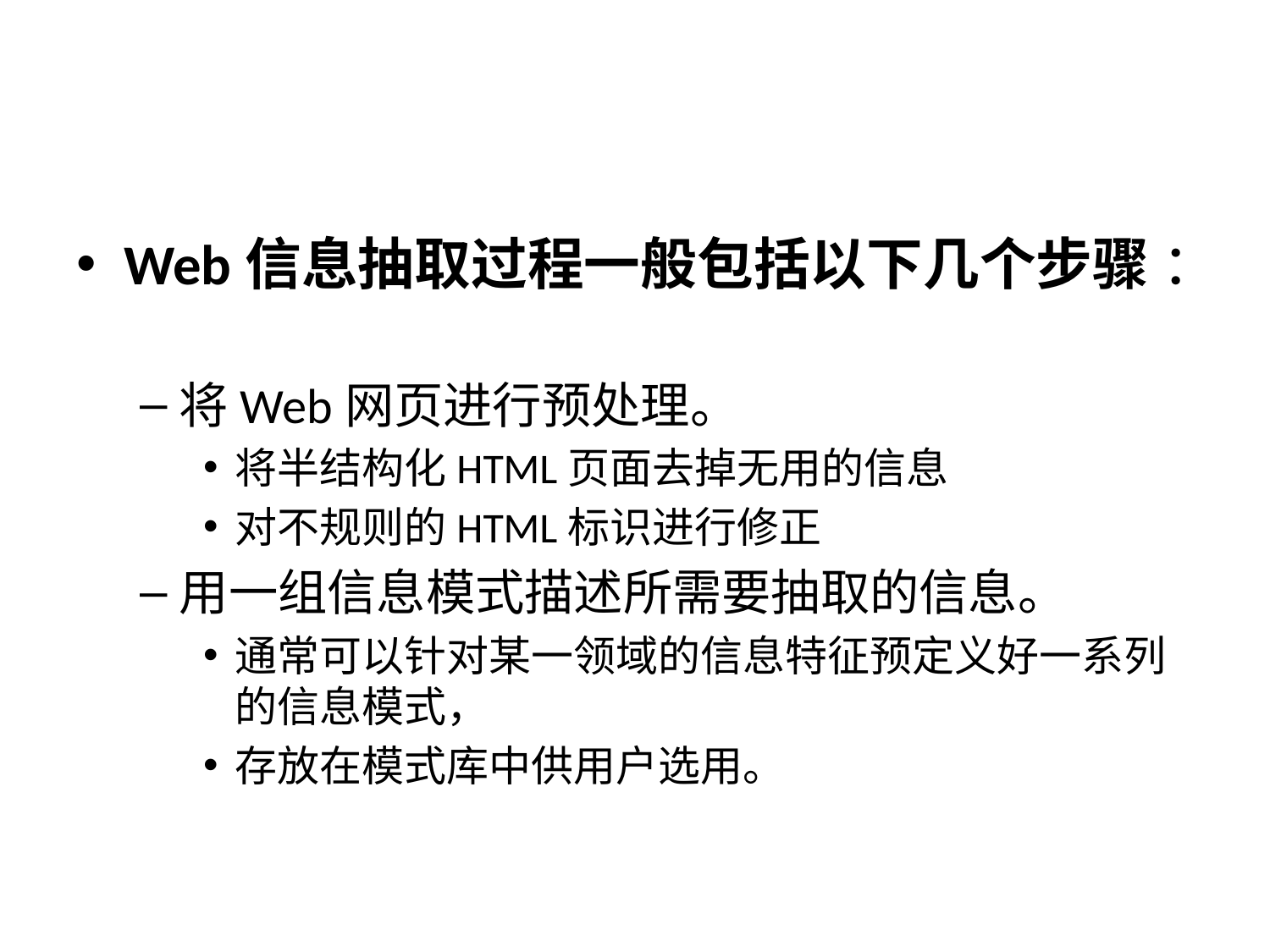

#
Web信息抽取过程一般包括以下几个步骤 ：
将Web网页进行预处理。
将半结构化HTML页面去掉无用的信息
对不规则的HTML标识进行修正
用一组信息模式描述所需要抽取的信息。
通常可以针对某一领域的信息特征预定义好一系列的信息模式，
存放在模式库中供用户选用。